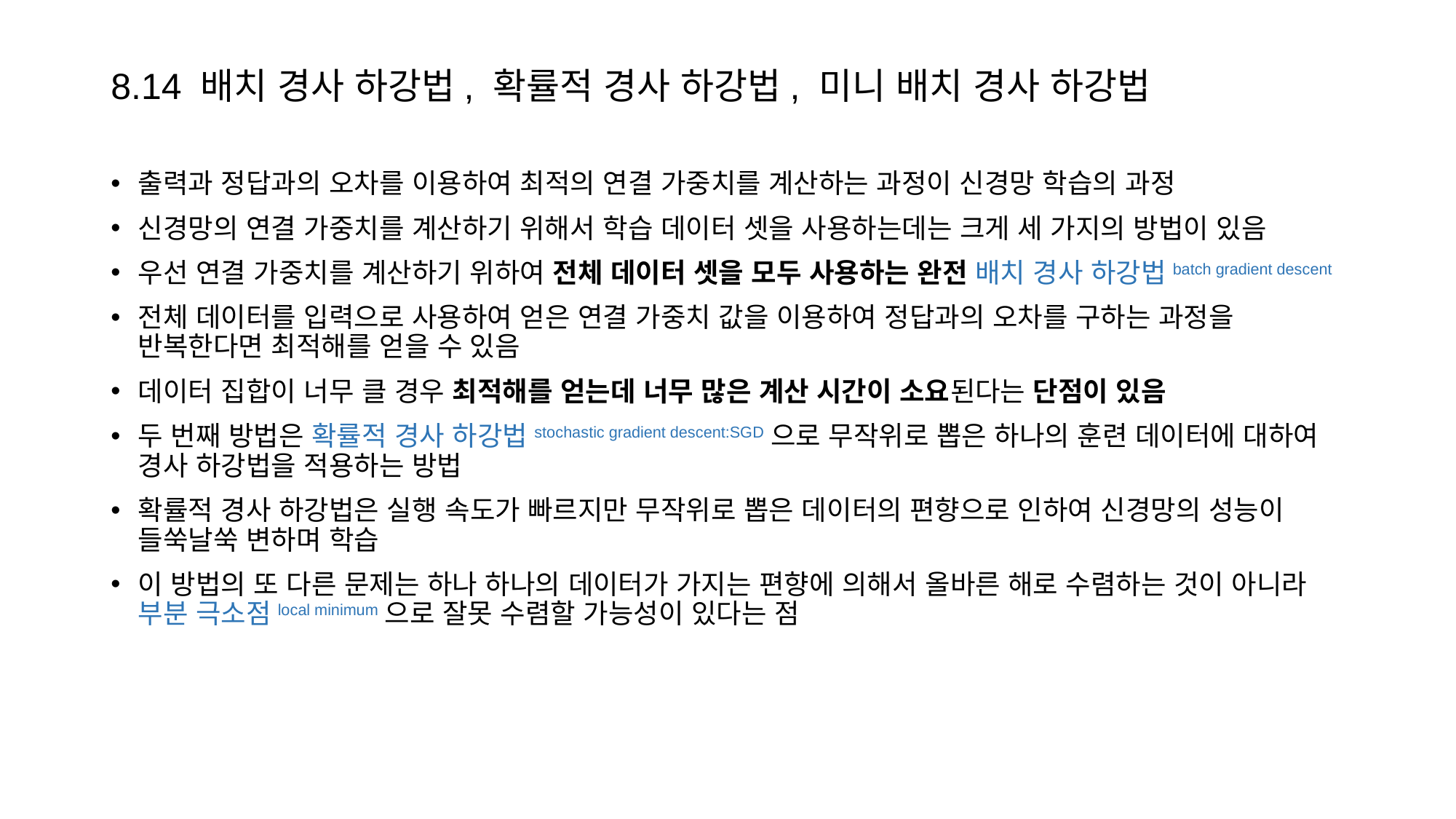

# 8.14 배치 경사 하강법, 확률적 경사 하강법, 미니 배치 경사 하강법
출력과 정답과의 오차를 이용하여 최적의 연결 가중치를 계산하는 과정이 신경망 학습의 과정
신경망의 연결 가중치를 계산하기 위해서 학습 데이터 셋을 사용하는데는 크게 세 가지의 방법이 있음
우선 연결 가중치를 계산하기 위하여 전체 데이터 셋을 모두 사용하는 완전 배치 경사 하강법batch gradient descent
전체 데이터를 입력으로 사용하여 얻은 연결 가중치 값을 이용하여 정답과의 오차를 구하는 과정을 반복한다면 최적해를 얻을 수 있음
데이터 집합이 너무 클 경우 최적해를 얻는데 너무 많은 계산 시간이 소요된다는 단점이 있음
두 번째 방법은 확률적 경사 하강법stochastic gradient descent:SGD으로 무작위로 뽑은 하나의 훈련 데이터에 대하여 경사 하강법을 적용하는 방법
확률적 경사 하강법은 실행 속도가 빠르지만 무작위로 뽑은 데이터의 편향으로 인하여 신경망의 성능이 들쑥날쑥 변하며 학습
이 방법의 또 다른 문제는 하나 하나의 데이터가 가지는 편향에 의해서 올바른 해로 수렴하는 것이 아니라 부분 극소점local minimum으로 잘못 수렴할 가능성이 있다는 점